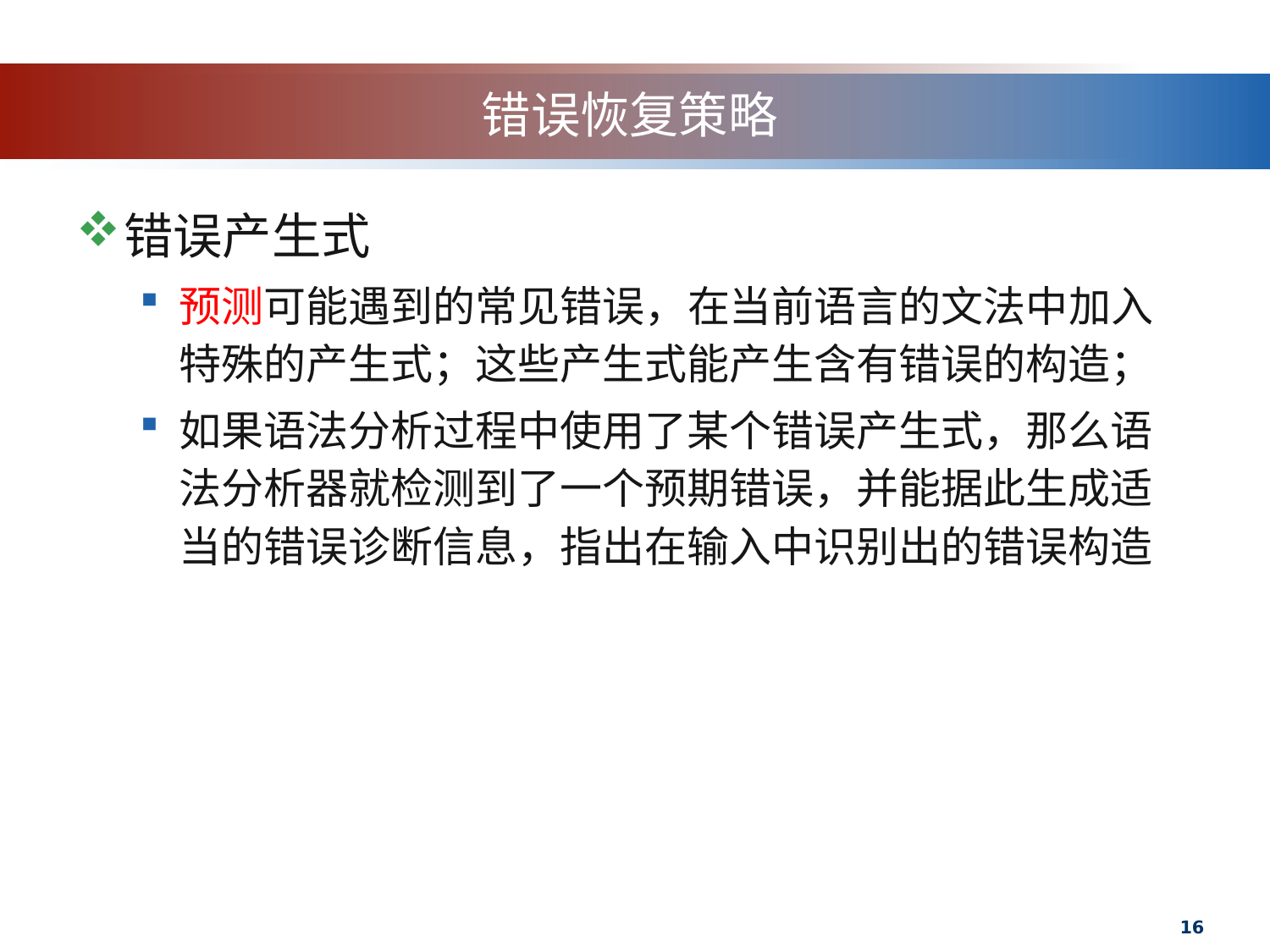

# 错误恢复策略
错误产生式
预测可能遇到的常见错误，在当前语言的文法中加入特殊的产生式；这些产生式能产生含有错误的构造；
如果语法分析过程中使用了某个错误产生式，那么语法分析器就检测到了一个预期错误，并能据此生成适当的错误诊断信息，指出在输入中识别出的错误构造
16